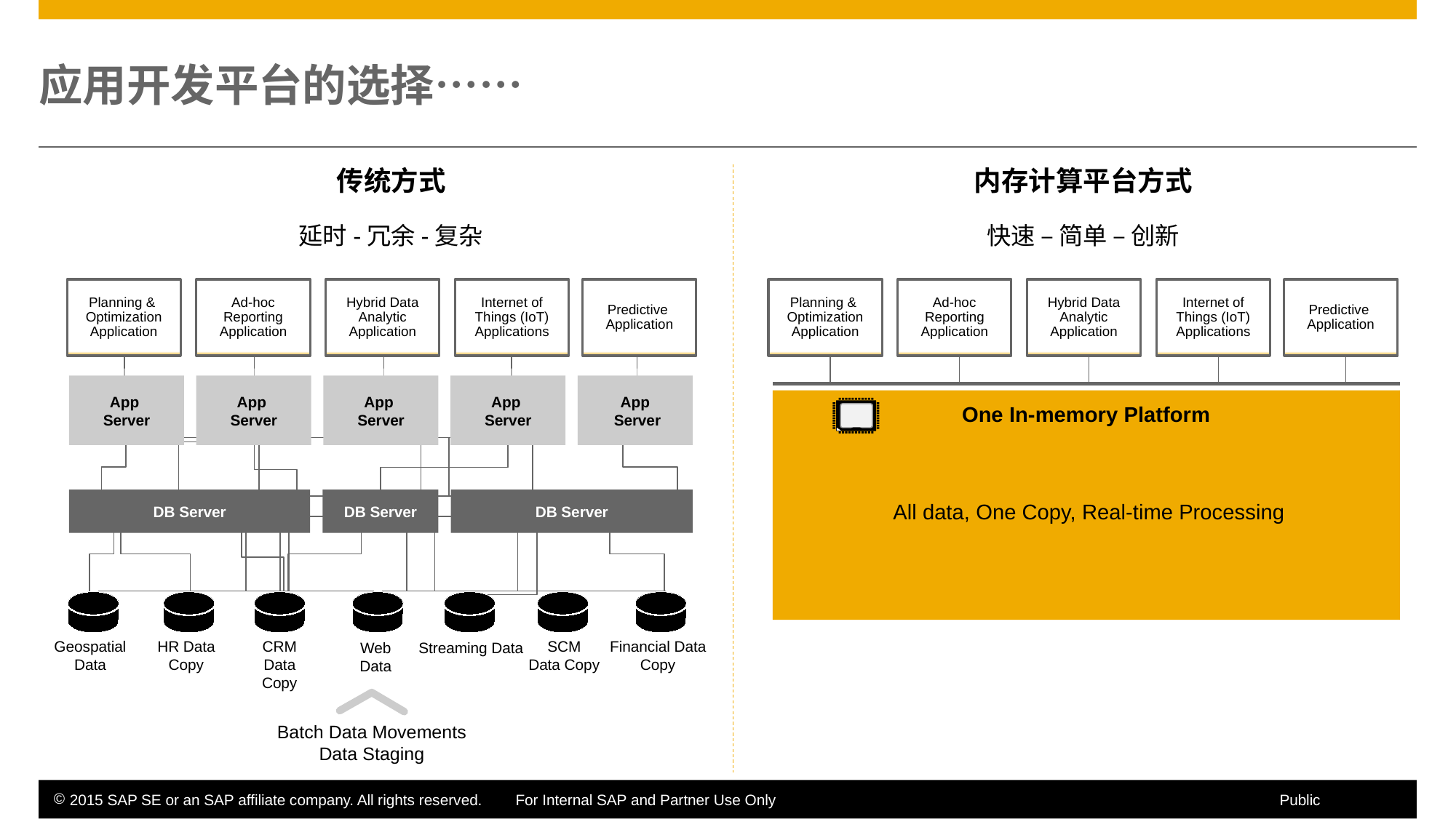

# 应用开发平台的选择……
传统方式
延时-冗余-复杂
内存计算平台方式
快速 – 简单 – 创新
Planning &
Optimization
Application
Ad-hoc
Reporting
Application
Hybrid Data
Analytic
Application
Internet of
Things (IoT)
Applications
Predictive
Application
Planning &
Optimization
Application
Ad-hoc
Reporting
Application
Hybrid Data
Analytic
Application
Internet of
Things (IoT)
Applications
Predictive
Application

App
Server
App
Server
App
Server
App
Server
App
 Server
One In-memory Platform

All data, One Copy, Real-time Processing
DB Server
DB Server
DB Server

Geospatial
Data
HR Data
Copy
CRM
Data Copy
SCM
Data Copy
Financial Data
Copy
Streaming Data
Web
Data

Batch Data Movements
Data Staging